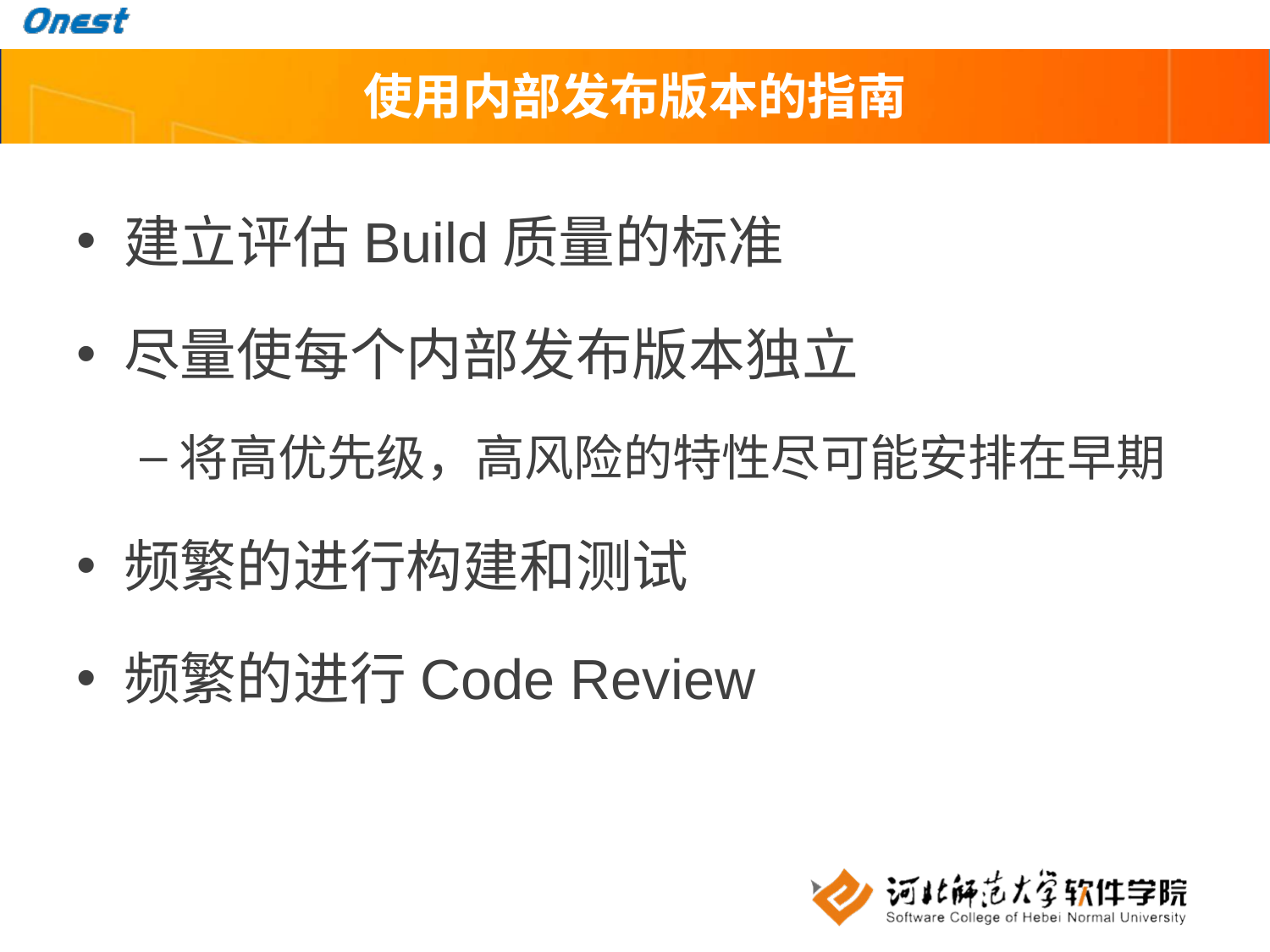

# 使用内部发布版本的指南
建立评估Build质量的标准
尽量使每个内部发布版本独立
将高优先级，高风险的特性尽可能安排在早期
频繁的进行构建和测试
频繁的进行Code Review